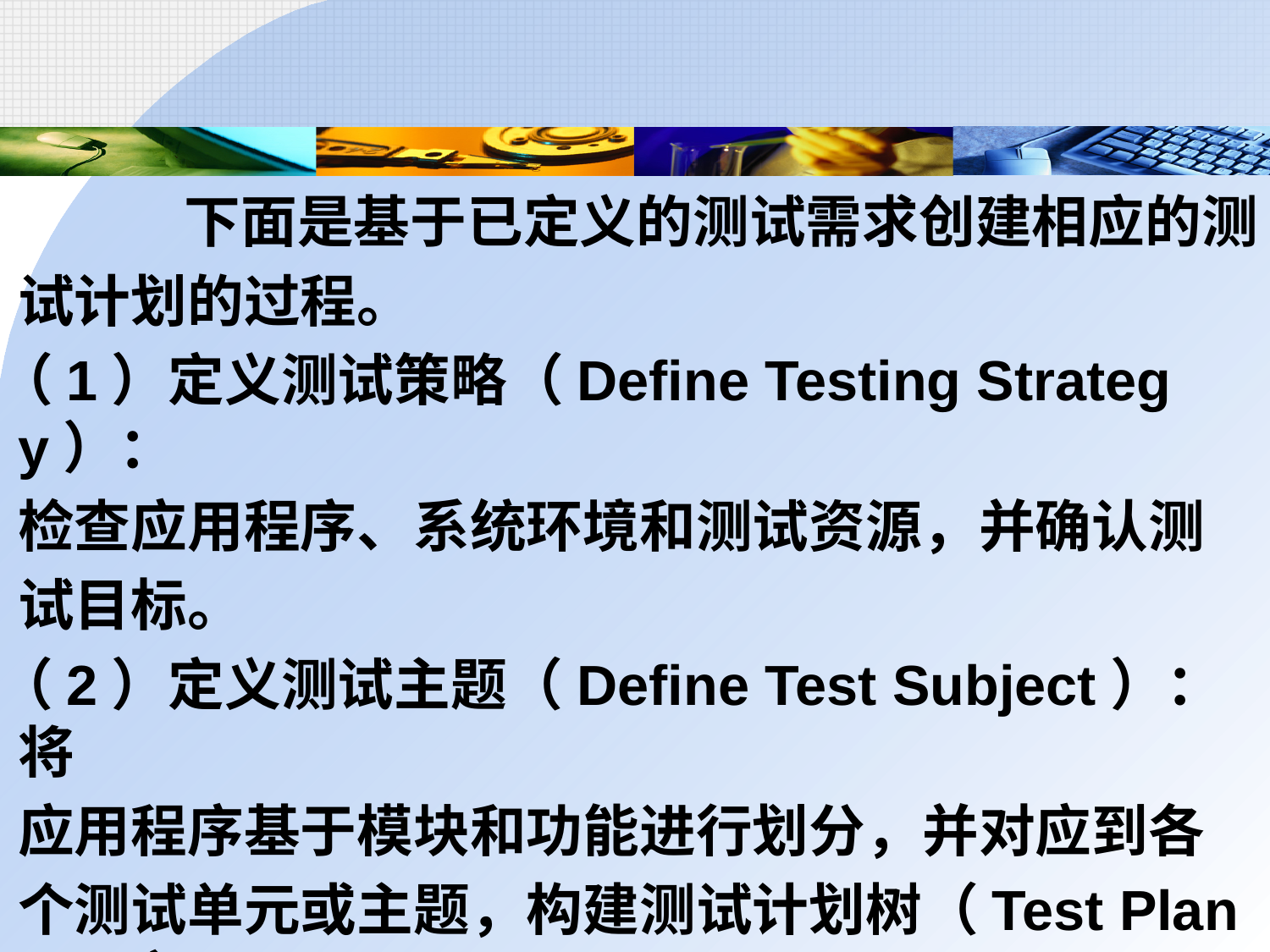

下面是基于已定义的测试需求创建相应的测
	试计划的过程。
 （1）定义测试策略（Define Testing Strategy）：
	检查应用程序、系统环境和测试资源，并确认测
	试目标。
 （2）定义测试主题（Define Test Subject）：将
	应用程序基于模块和功能进行划分，并对应到各
	个测试单元或主题，构建测试计划树（Test Plan Tree）。